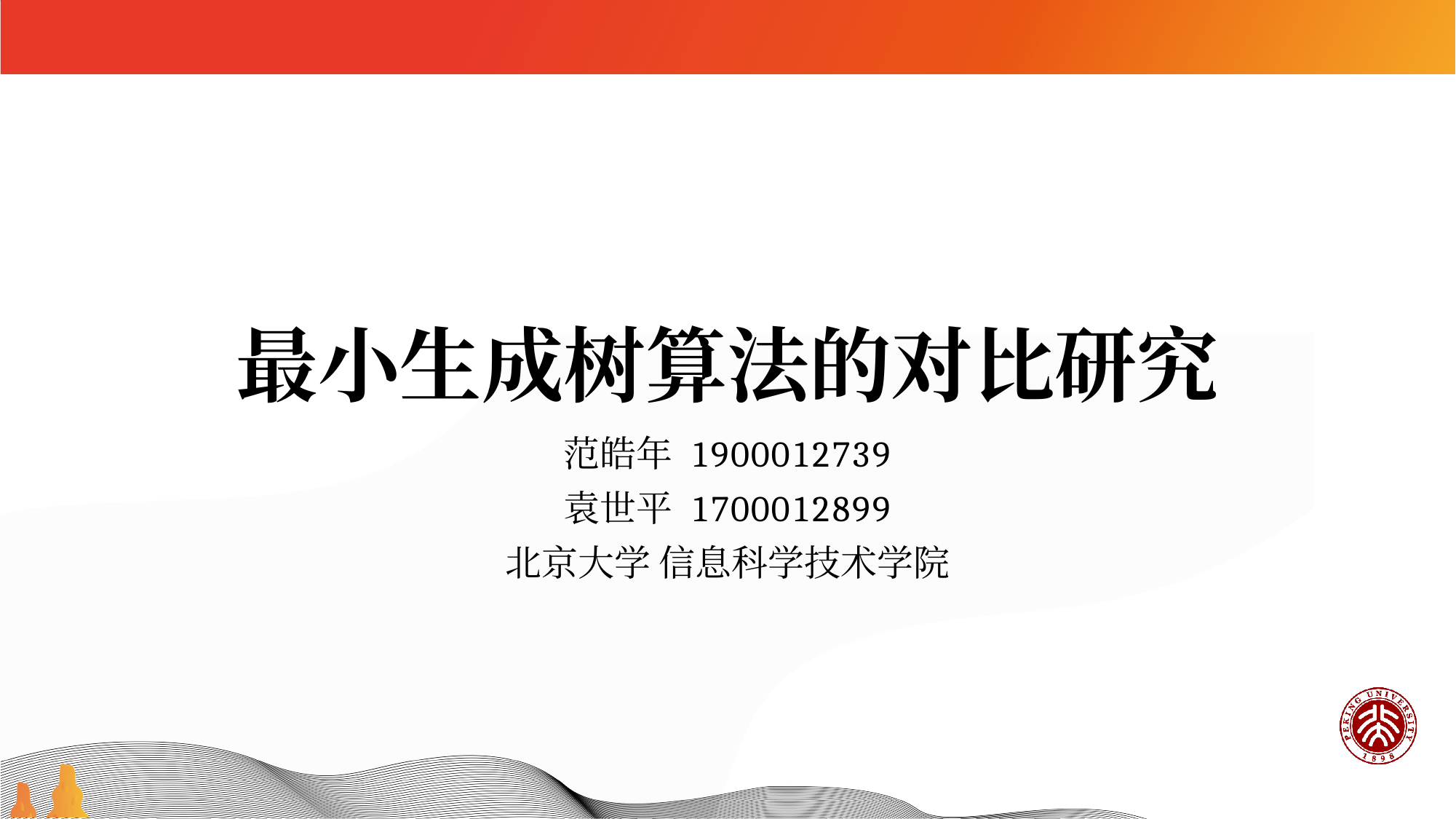

# 最小生成树算法的对比研究
范皓年 1900012739
袁世平 1700012899
北京大学 信息科学技术学院